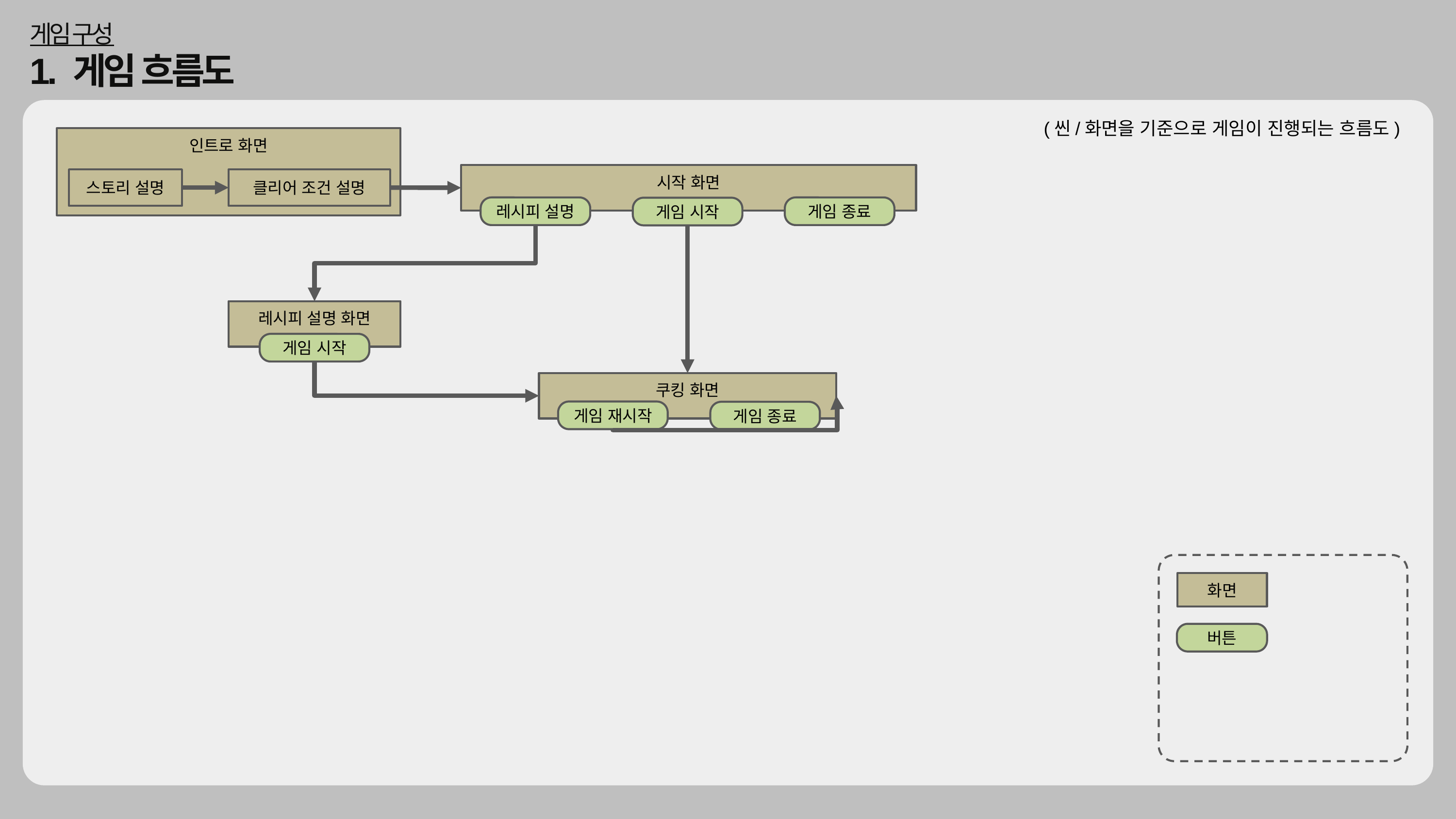

게임 구성
1. 게임 흐름도

(씬/화면을 기준으로 게임이 진행되는 흐름도)
인트로 화면
시작 화면
스토리 설명
클리어 조건 설명
레시피 설명
게임 종료
게임 시작
레시피 설명 화면
게임 시작
쿠킹 화면
게임 재시작
게임 종료

화면
버튼